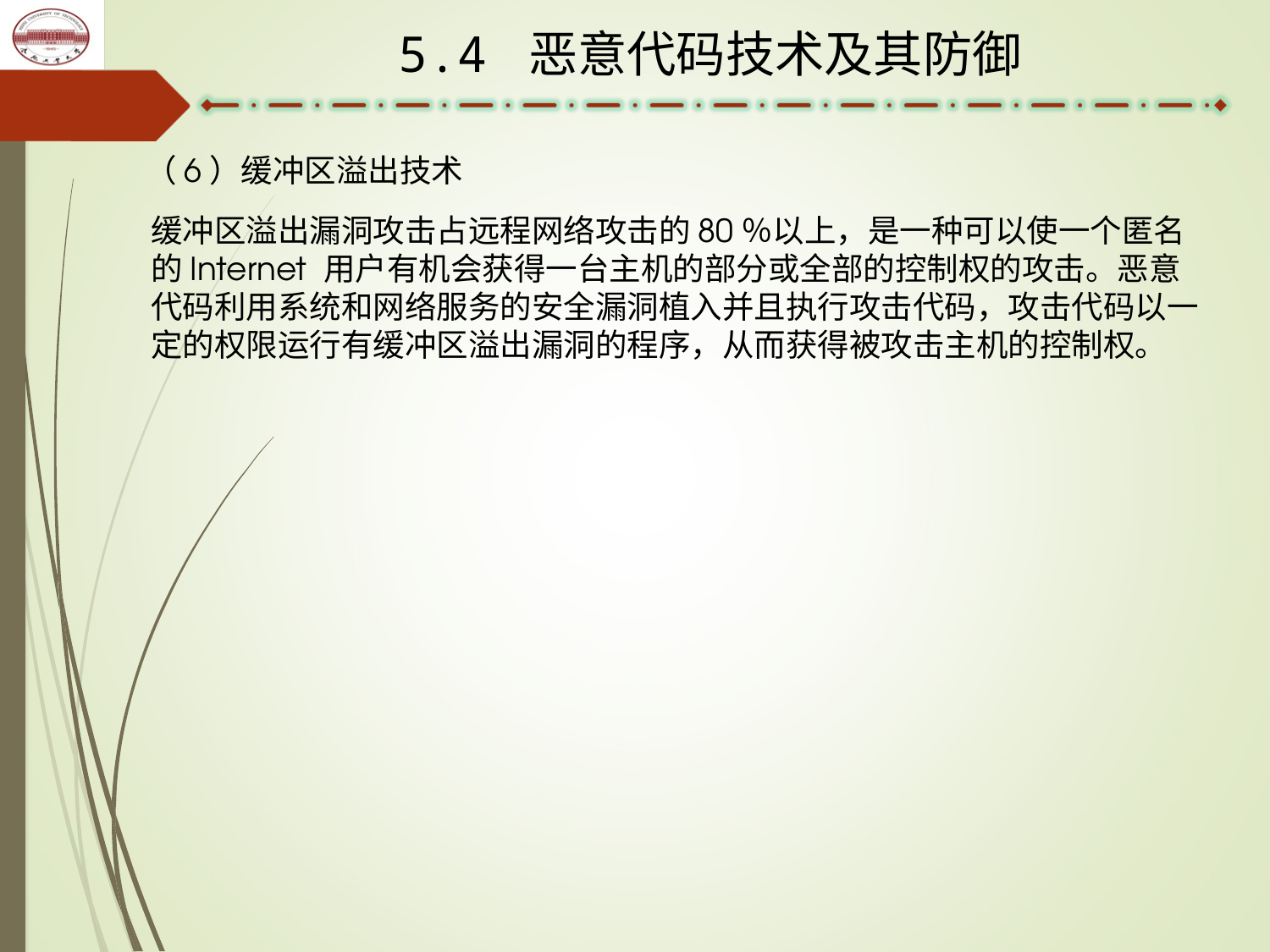

5.4 恶意代码技术及其防御
（6）缓冲区溢出技术
缓冲区溢出漏洞攻击占远程网络攻击的80％以上，是一种可以使一个匿名的Internet 用户有机会获得一台主机的部分或全部的控制权的攻击。恶意代码利用系统和网络服务的安全漏洞植入并且执行攻击代码，攻击代码以一定的权限运行有缓冲区溢出漏洞的程序，从而获得被攻击主机的控制权。